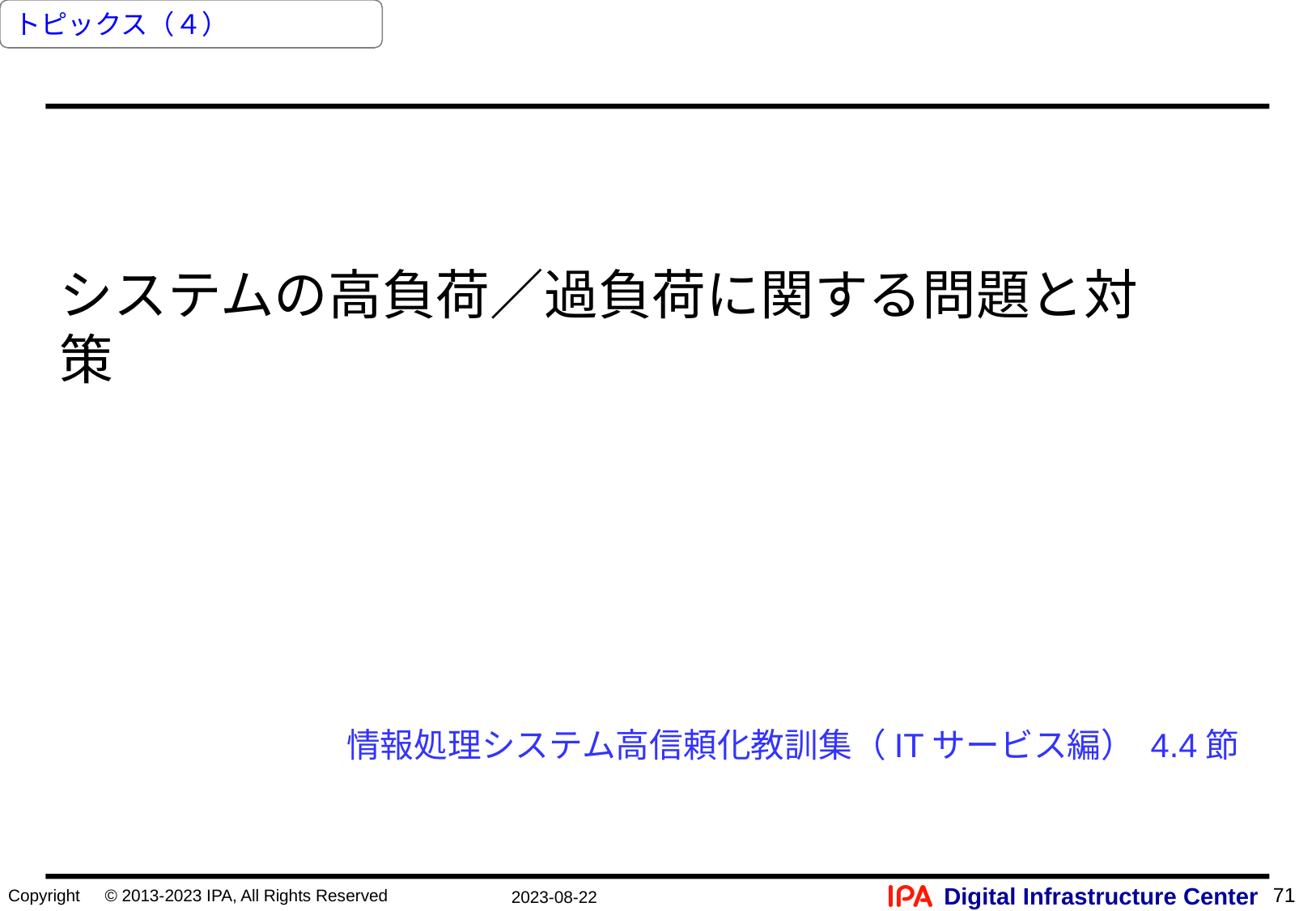

トピックス（４）
# システムの高負荷／過負荷に関する問題と対策
情報処理システム高信頼化教訓集（ITサービス編） 4.4節